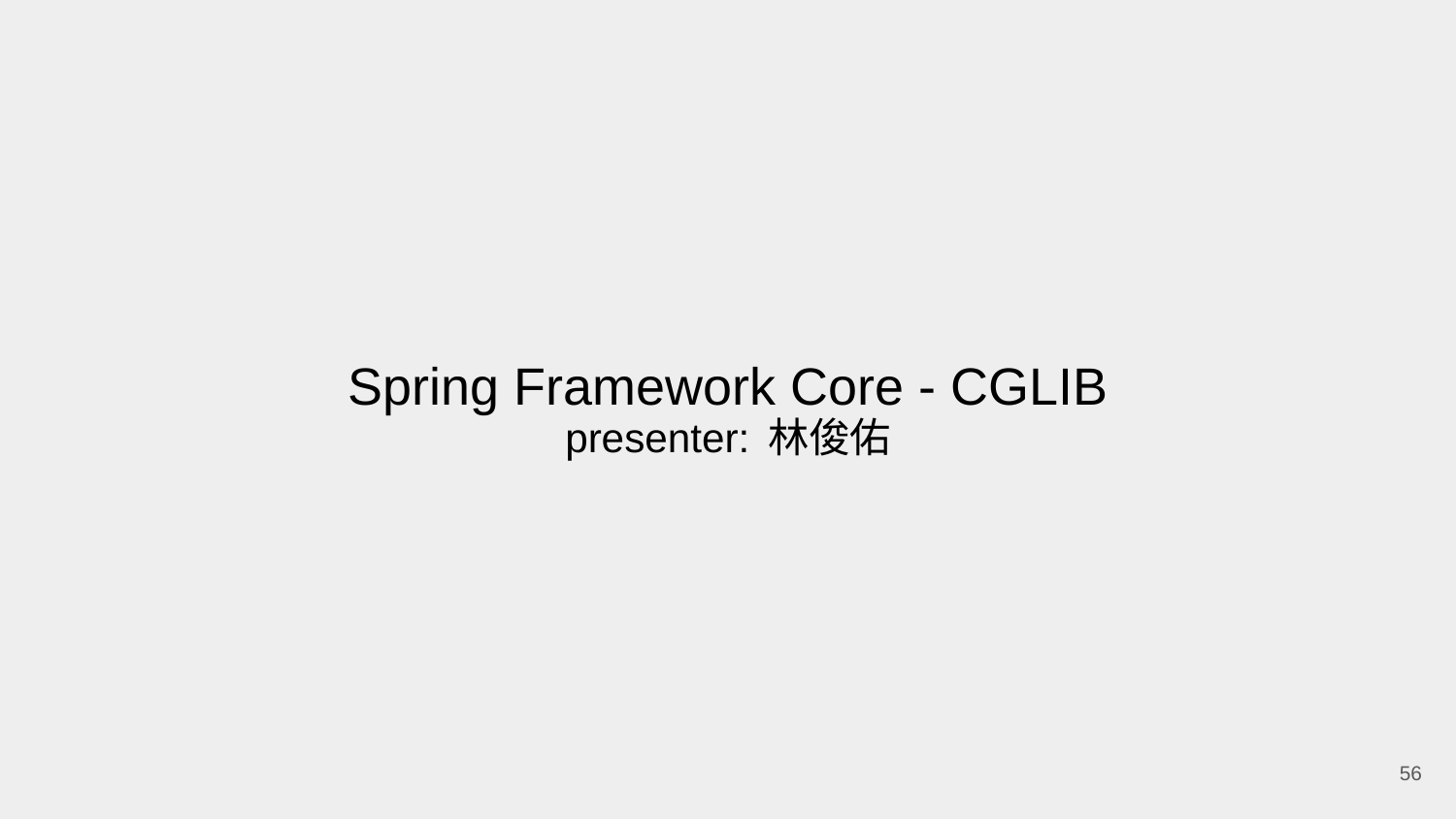

# Spring Framework Core - CGLIB
presenter: 林俊佑
56